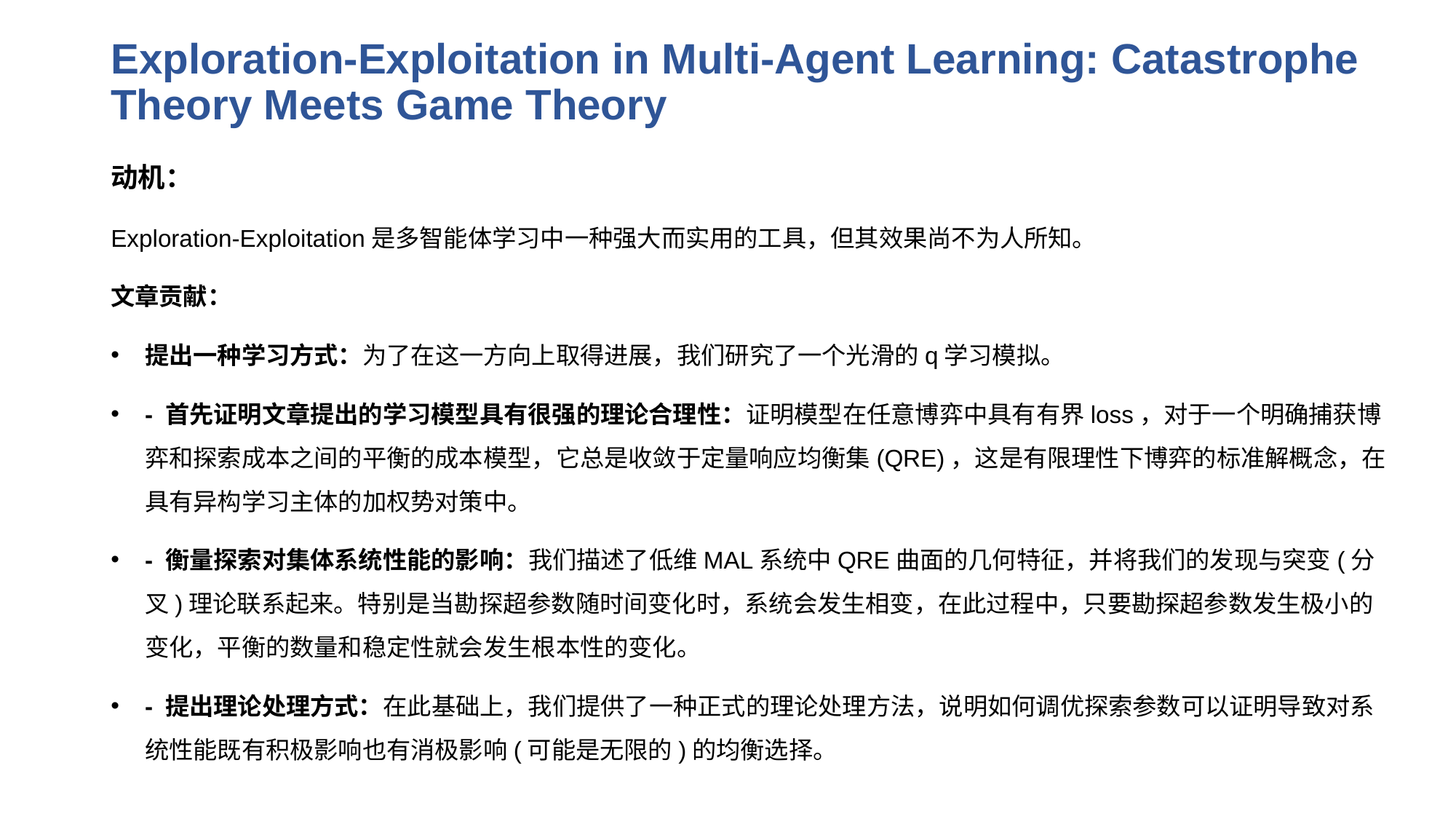

# Exploration-Exploitation in Multi-Agent Learning: Catastrophe Theory Meets Game Theory
动机：
Exploration-Exploitation是多智能体学习中一种强大而实用的工具，但其效果尚不为人所知。
文章贡献：
提出一种学习方式：为了在这一方向上取得进展，我们研究了一个光滑的q学习模拟。
- 首先证明文章提出的学习模型具有很强的理论合理性：证明模型在任意博弈中具有有界loss，对于一个明确捕获博弈和探索成本之间的平衡的成本模型，它总是收敛于定量响应均衡集(QRE)，这是有限理性下博弈的标准解概念，在具有异构学习主体的加权势对策中。
- 衡量探索对集体系统性能的影响：我们描述了低维MAL系统中QRE曲面的几何特征，并将我们的发现与突变(分叉)理论联系起来。特别是当勘探超参数随时间变化时，系统会发生相变，在此过程中，只要勘探超参数发生极小的变化，平衡的数量和稳定性就会发生根本性的变化。
- 提出理论处理方式：在此基础上，我们提供了一种正式的理论处理方法，说明如何调优探索参数可以证明导致对系统性能既有积极影响也有消极影响(可能是无限的)的均衡选择。